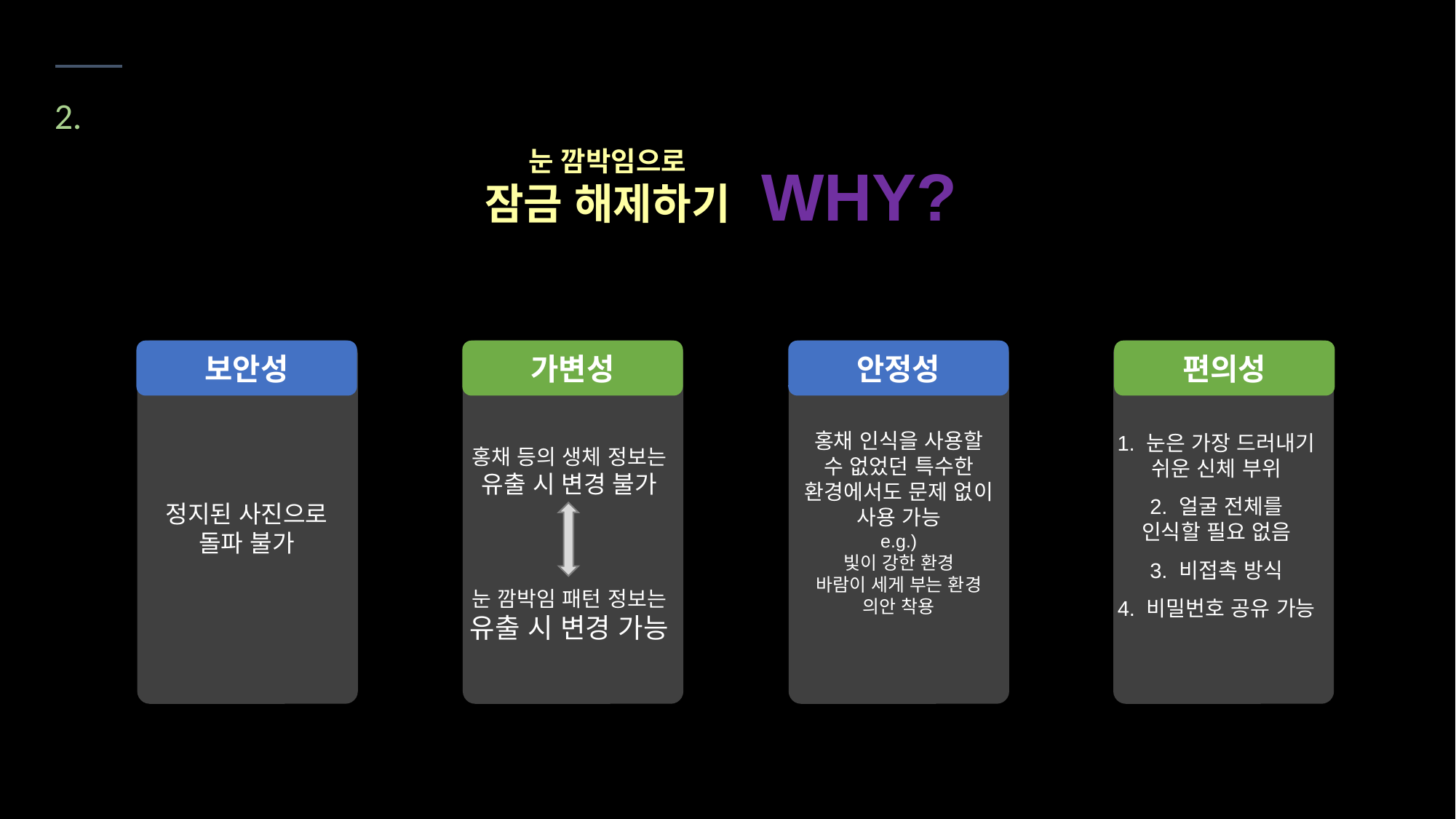

2. 필요성
눈 깜박임으로
잠금 해제하기
WHY?
보안성
가변성
안정성
편의성

홍채 인식을 사용할 수 없었던 특수한 환경에서도 문제 없이 사용 가능
e.g.)
빛이 강한 환경
바람이 세게 부는 환경
의안 착용

 눈은 가장 드러내기
쉬운 신체 부위
2. 얼굴 전체를
인식할 필요 없음
3. 비접촉 방식
4. 비밀번호 공유 가능
홍채 등의 생체 정보는
유출 시 변경 불가

눈 깜박임 패턴 정보는
유출 시 변경 가능

정지된 사진으로
돌파 불가